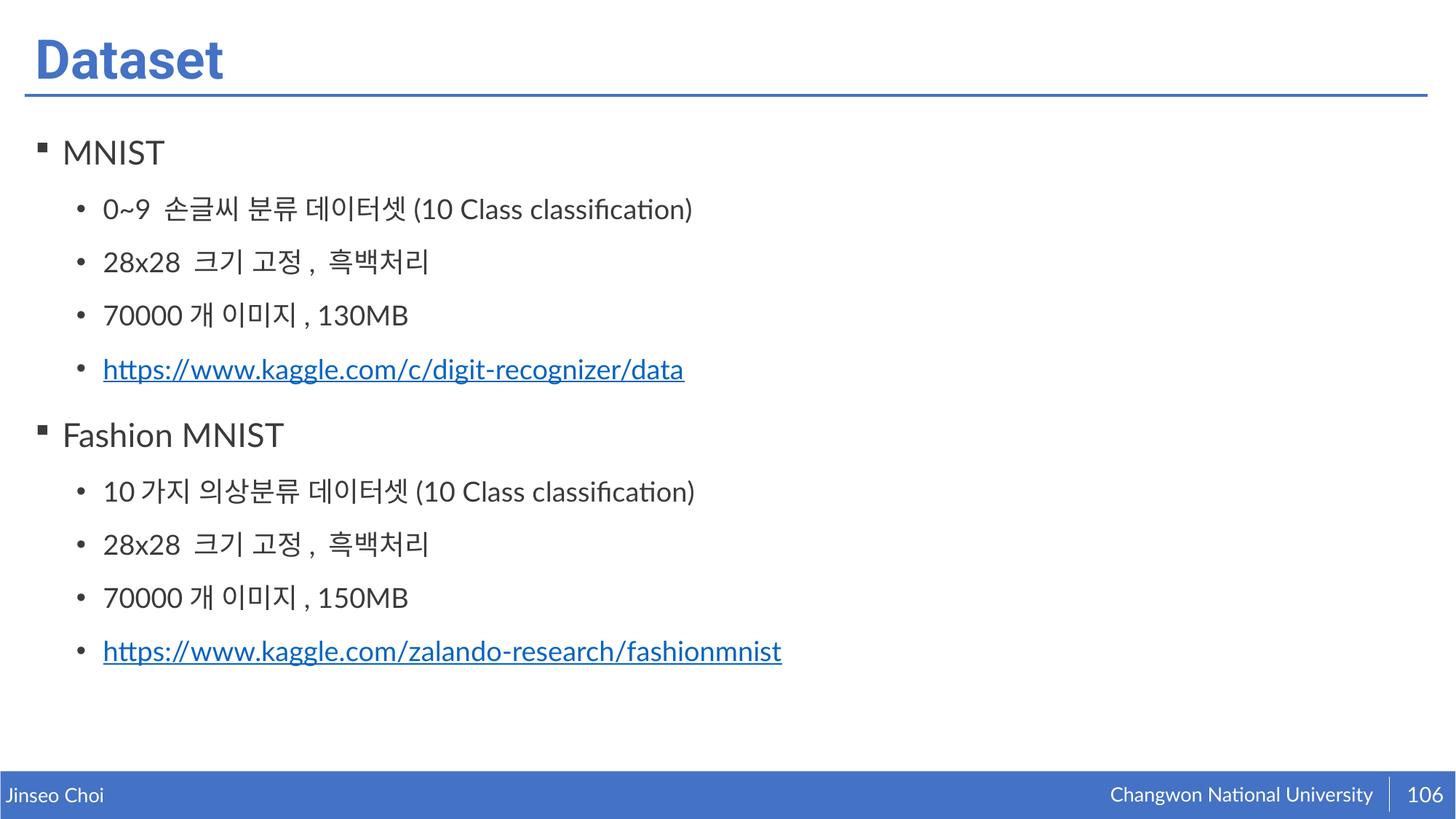

# Dataset
MNIST
0~9 손글씨 분류 데이터셋(10 Class classification)
28x28 크기 고정, 흑백처리
70000개 이미지, 130MB
https://www.kaggle.com/c/digit-recognizer/data
Fashion MNIST
10가지 의상분류 데이터셋(10 Class classification)
28x28 크기 고정, 흑백처리
70000개 이미지, 150MB
https://www.kaggle.com/zalando-research/fashionmnist

106